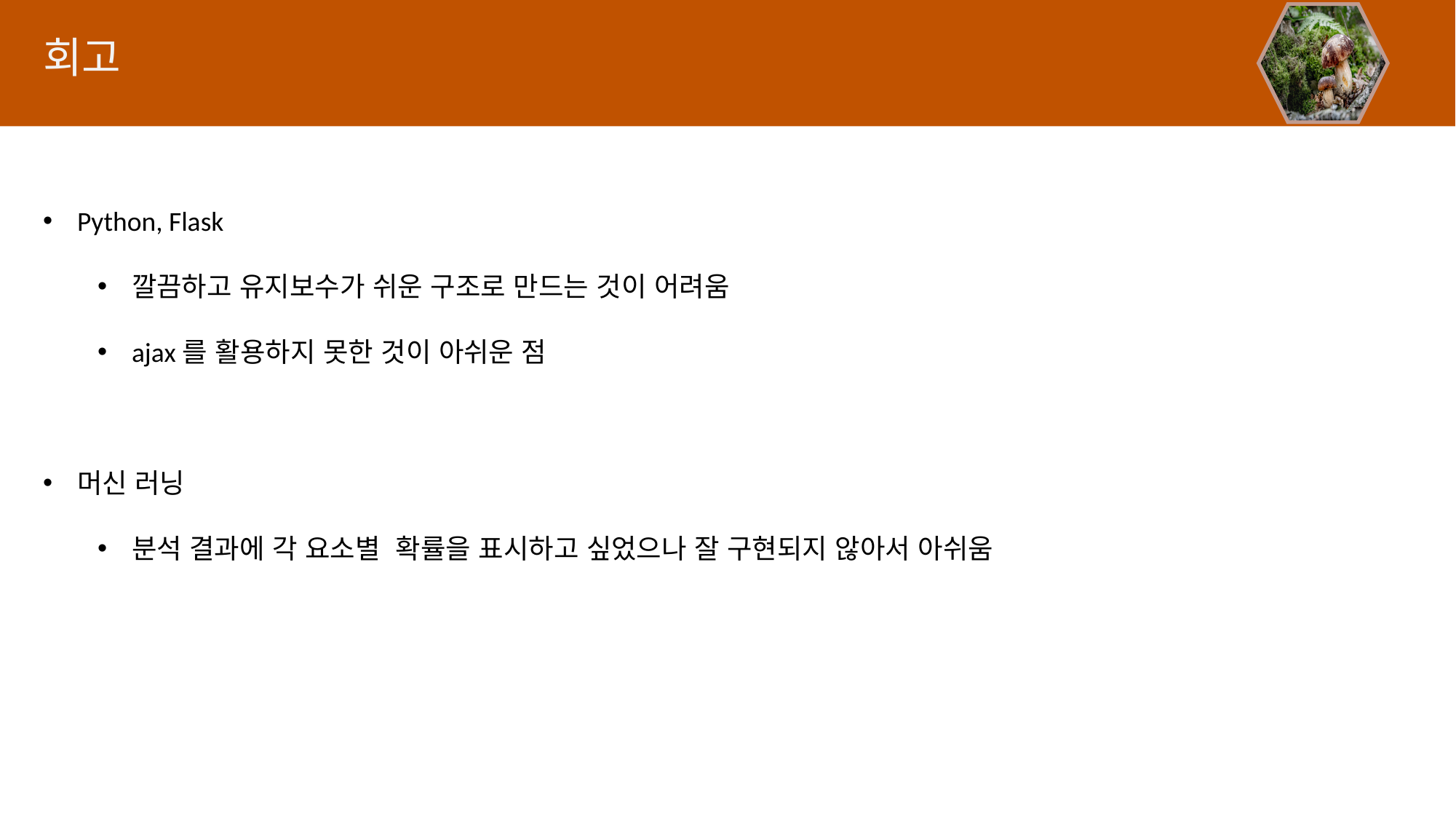

회고
Python, Flask
깔끔하고 유지보수가 쉬운 구조로 만드는 것이 어려움
ajax를 활용하지 못한 것이 아쉬운 점

머신 러닝
분석 결과에 각 요소별  확률을 표시하고 싶었으나 잘 구현되지 않아서 아쉬움